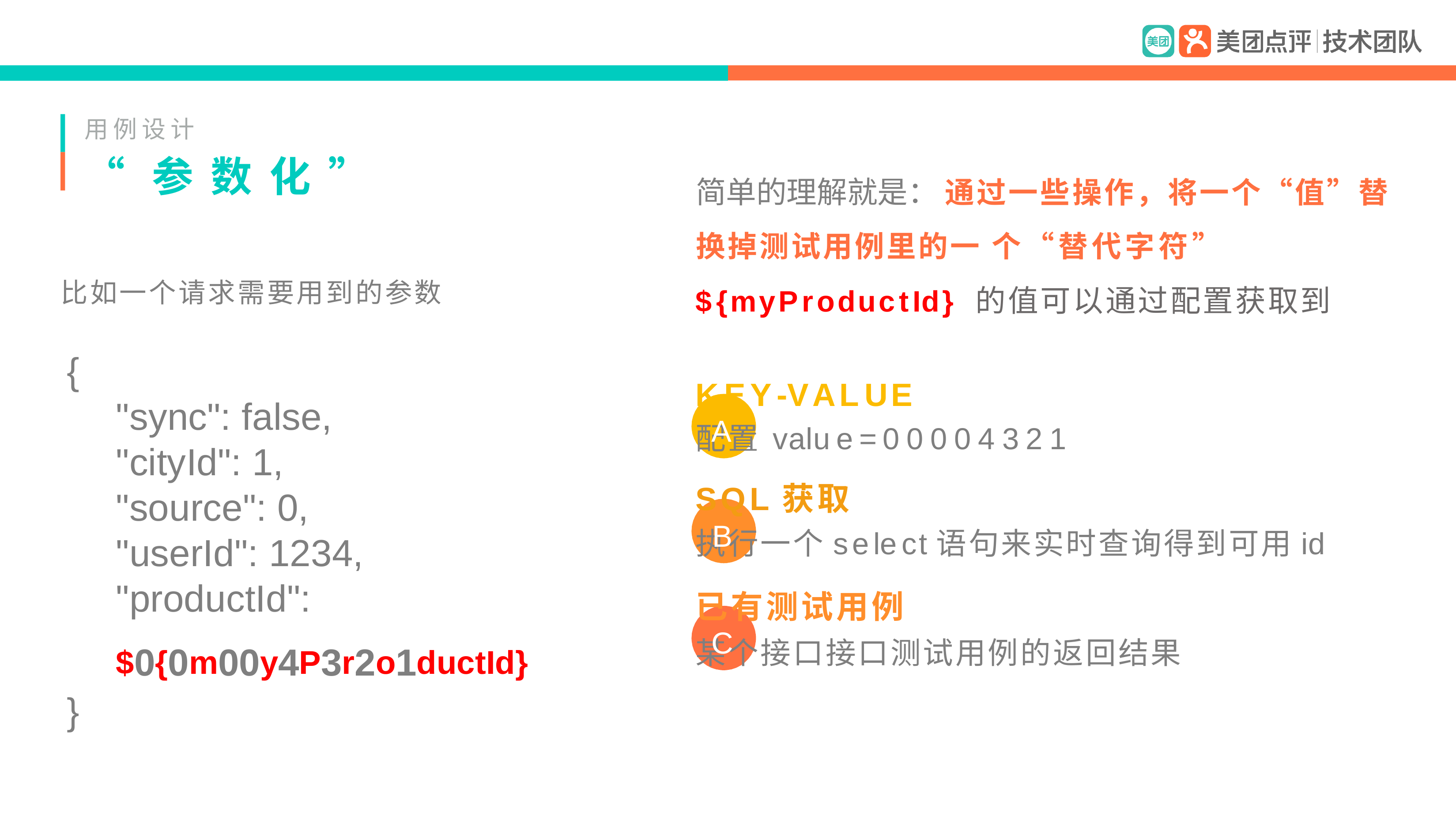

用例设计
# “参数化”

简单的理解就是： 通过一些操作，将一个“值”替换掉测试用例里的一 个“替代字符”
${myProductId}	的值可以通过配置获取到

KEY-VALUE
配置 value=00004321
SQL获取
执行一个select语句来实时查询得到可用id
已有测试用例
某个接口接口测试用例的返回结果
比如一个请求需要用到的参数

{
"sync": false,
"cityId": 1,
"source": 0,
"userId": 1234,
"productId": $0{0m00y4P3r2o1ductId}
}

A

B

C